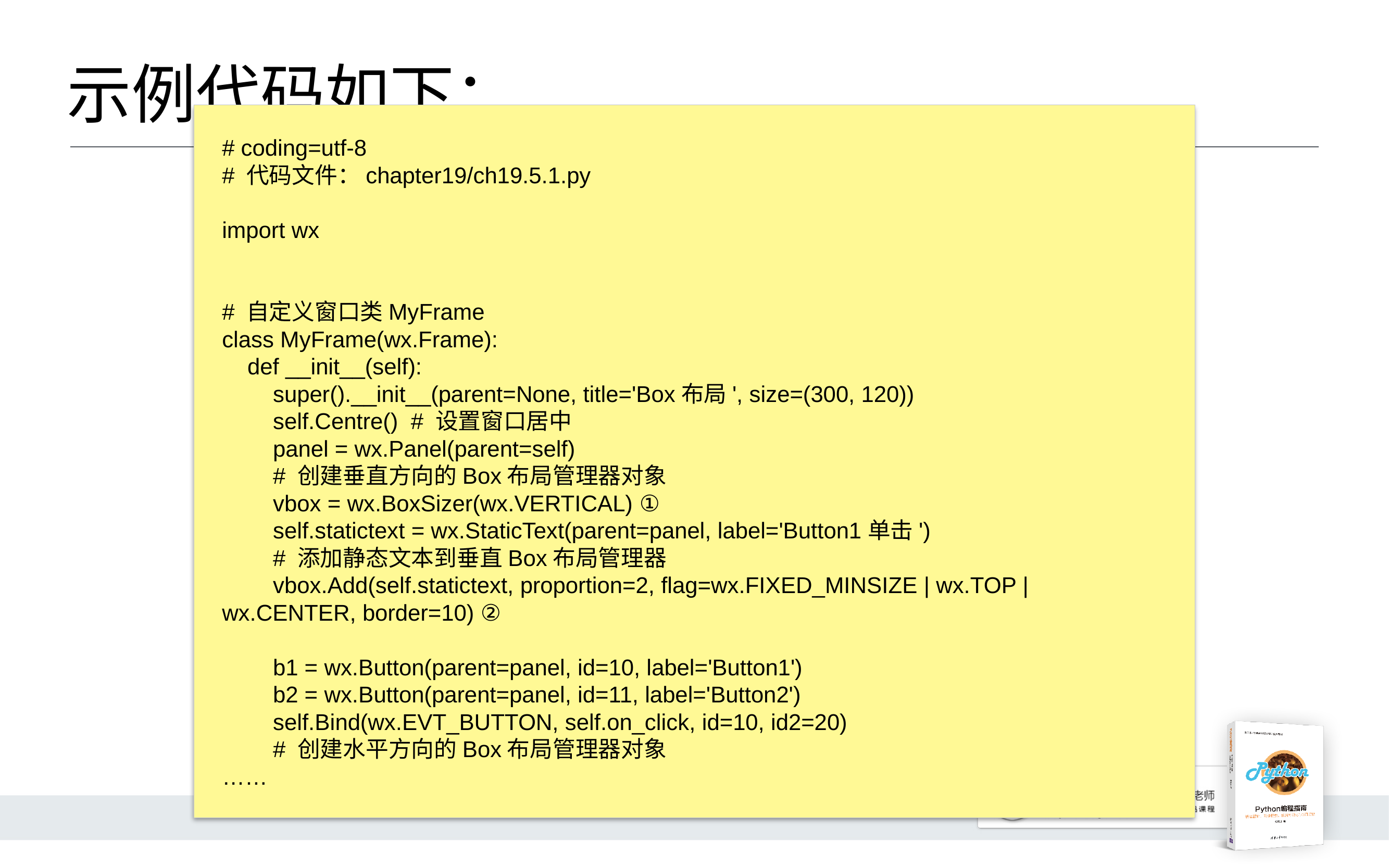

# 示例代码如下：
# coding=utf-8
# 代码文件：chapter19/ch19.5.1.py

import wx

# 自定义窗口类MyFrame
class MyFrame(wx.Frame):
    def __init__(self):
        super().__init__(parent=None, title='Box布局', size=(300, 120))
        self.Centre()  # 设置窗口居中
        panel = wx.Panel(parent=self)
        # 创建垂直方向的Box布局管理器对象
        vbox = wx.BoxSizer(wx.VERTICAL) ①
        self.statictext = wx.StaticText(parent=panel, label='Button1单击')
        # 添加静态文本到垂直Box布局管理器
        vbox.Add(self.statictext, proportion=2, flag=wx.FIXED_MINSIZE | wx.TOP | wx.CENTER, border=10) ②

        b1 = wx.Button(parent=panel, id=10, label='Button1')
        b2 = wx.Button(parent=panel, id=11, label='Button2')
        self.Bind(wx.EVT_BUTTON, self.on_click, id=10, id2=20)
        # 创建水平方向的Box布局管理器对象
……